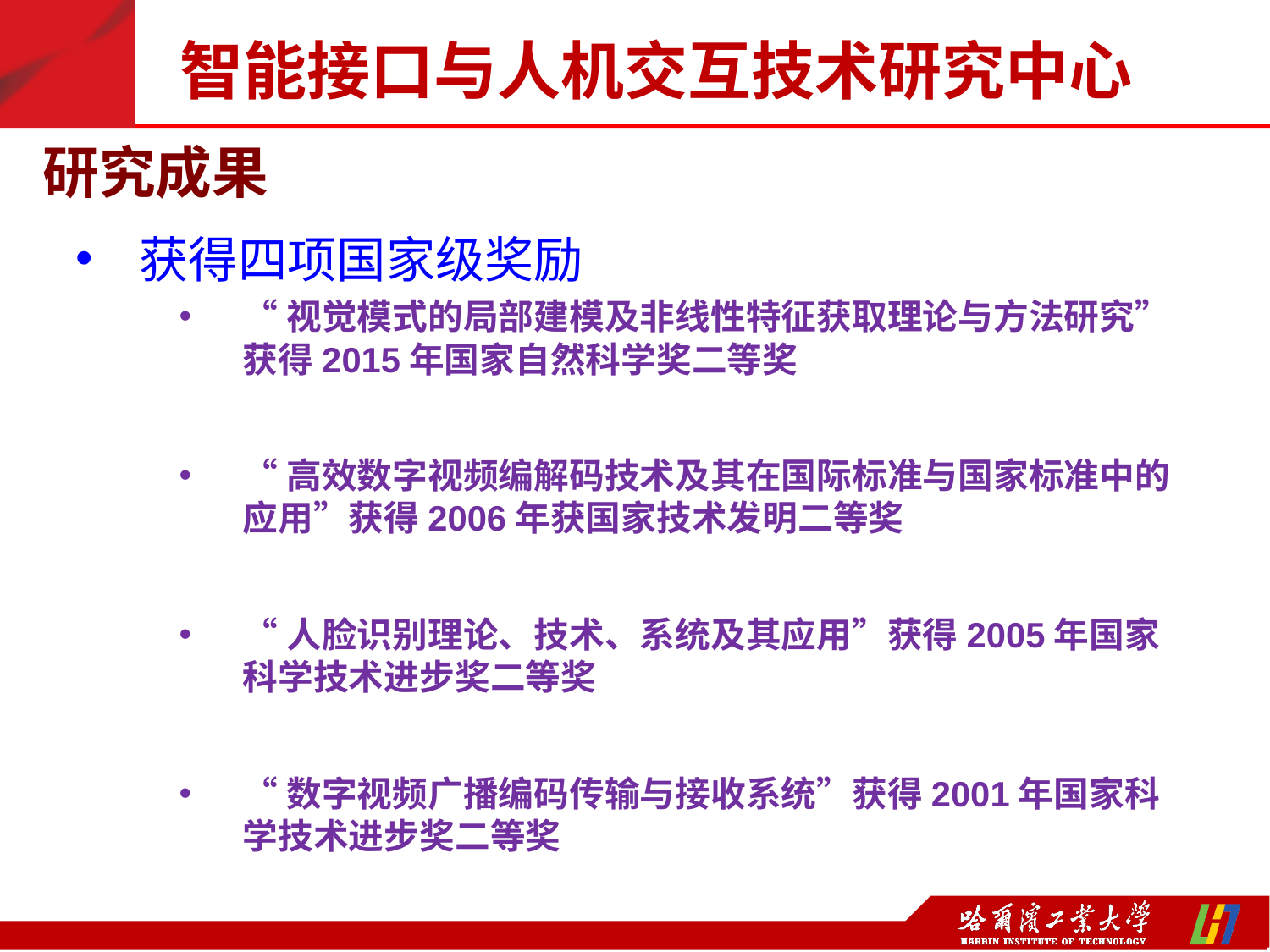

智能接口与人机交互技术研究中心
研究成果
获得四项国家级奖励
“视觉模式的局部建模及非线性特征获取理论与方法研究” 获得2015年国家自然科学奖二等奖

“高效数字视频编解码技术及其在国际标准与国家标准中的应用”获得2006年获国家技术发明二等奖

“人脸识别理论、技术、系统及其应用”获得2005年国家科学技术进步奖二等奖

“数字视频广播编码传输与接收系统”获得2001年国家科学技术进步奖二等奖